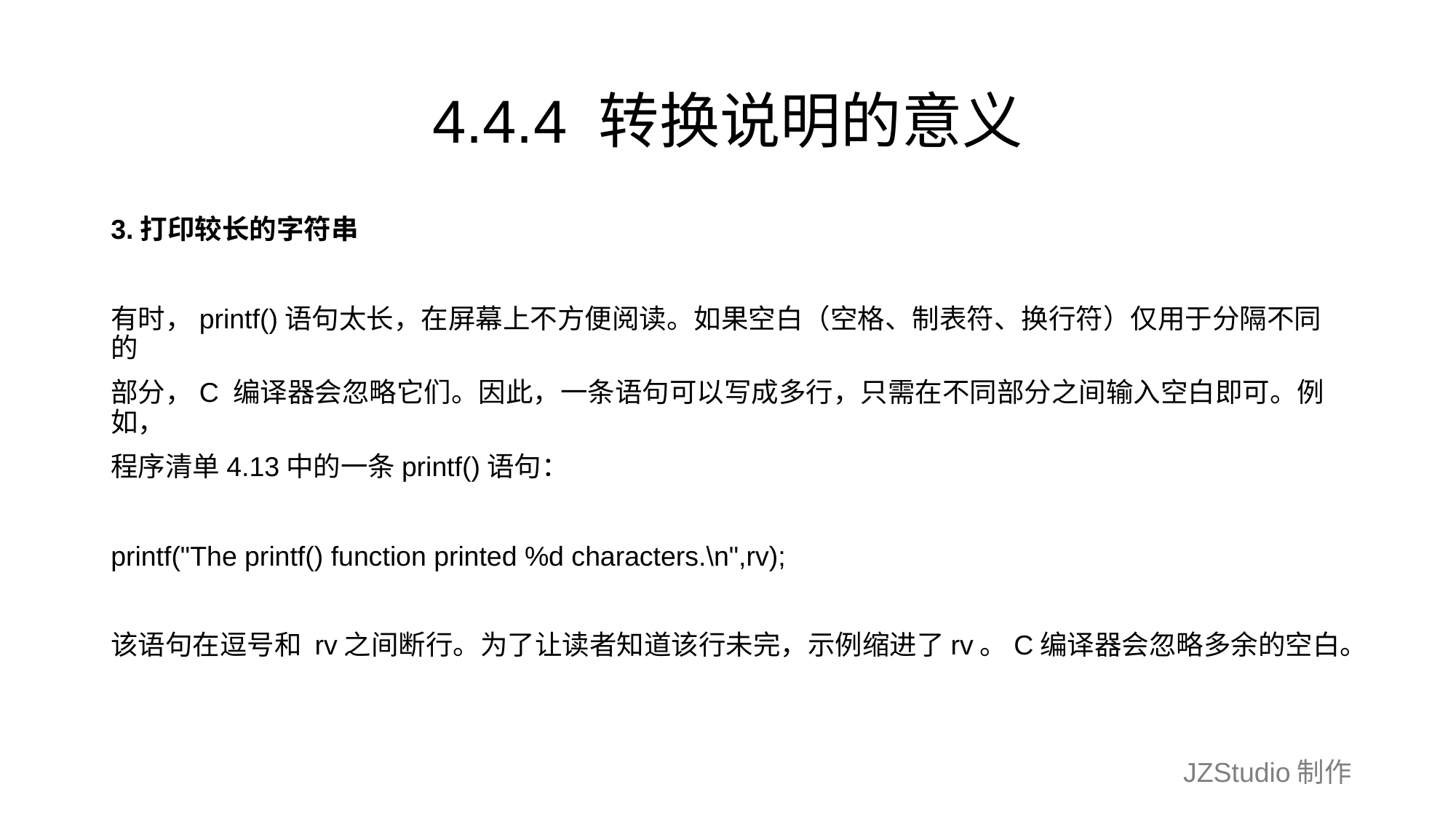

# 4.4.4 转换说明的意义
3.打印较长的字符串

有时，printf()语句太长，在屏幕上不方便阅读。如果空白（空格、制表符、换行符）仅用于分隔不同的
部分，C 编译器会忽略它们。因此，一条语句可以写成多行，只需在不同部分之间输入空白即可。例如，
程序清单4.13中的一条printf()语句：

printf("The printf() function printed %d characters.\n",rv);

该语句在逗号和 rv之间断行。为了让读者知道该行未完，示例缩进了rv。C编译器会忽略多余的空白。